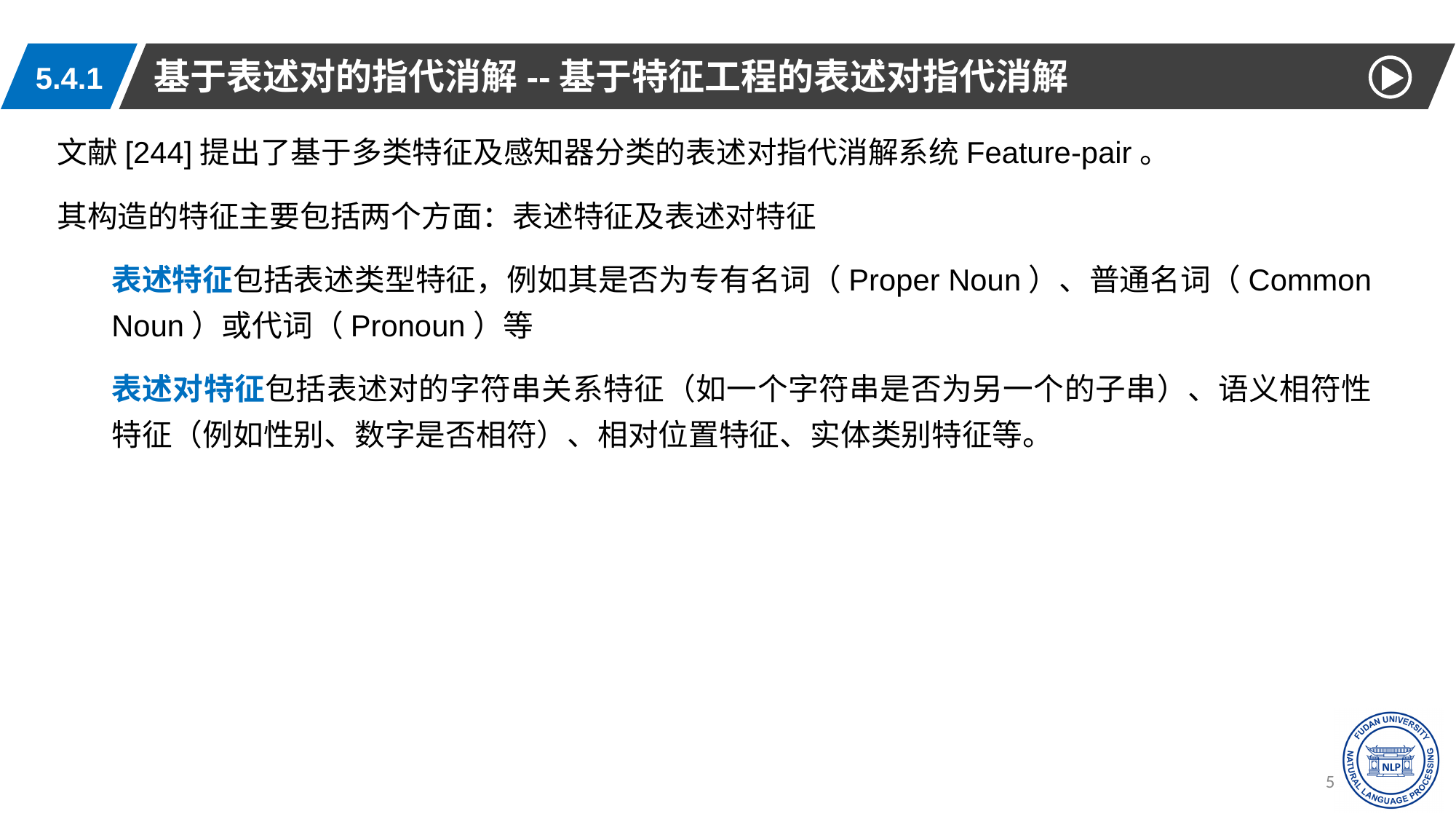

基于表述对的指代消解--基于特征工程的表述对指代消解
5.4.1

文献[244]提出了基于多类特征及感知器分类的表述对指代消解系统Feature-pair。
其构造的特征主要包括两个方面：表述特征及表述对特征
表述特征包括表述类型特征，例如其是否为专有名词（Proper Noun）、普通名词（Common Noun）或代词（Pronoun）等
表述对特征包括表述对的字符串关系特征（如一个字符串是否为另一个的子串）、语义相符性特征（例如性别、数字是否相符）、相对位置特征、实体类别特征等。
52